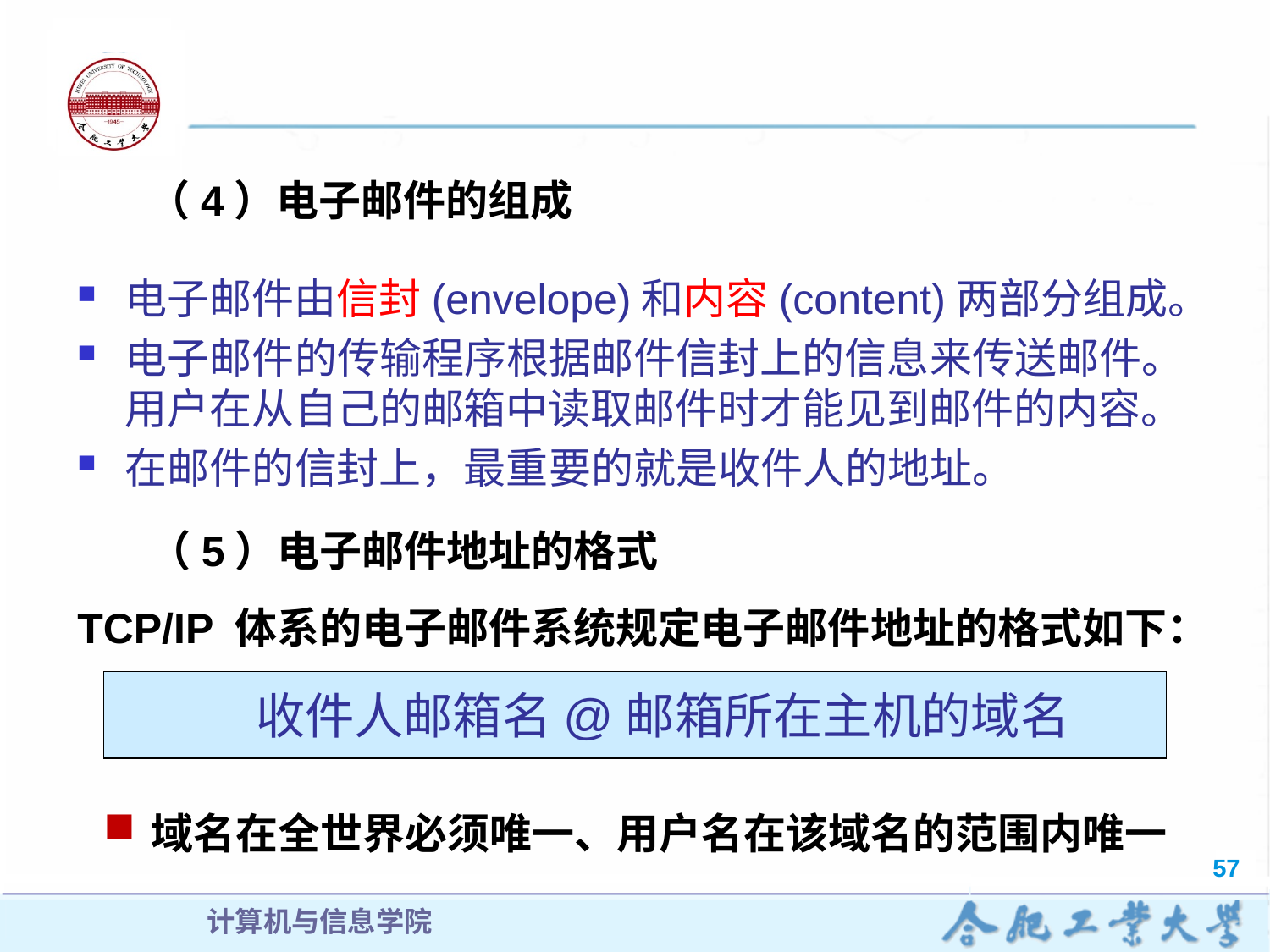

（4）电子邮件的组成
电子邮件由信封(envelope)和内容(content)两部分组成。
电子邮件的传输程序根据邮件信封上的信息来传送邮件。用户在从自己的邮箱中读取邮件时才能见到邮件的内容。
在邮件的信封上，最重要的就是收件人的地址。
（5）电子邮件地址的格式
TCP/IP 体系的电子邮件系统规定电子邮件地址的格式如下：

收件人邮箱名@邮箱所在主机的域名
域名在全世界必须唯一、用户名在该域名的范围内唯一